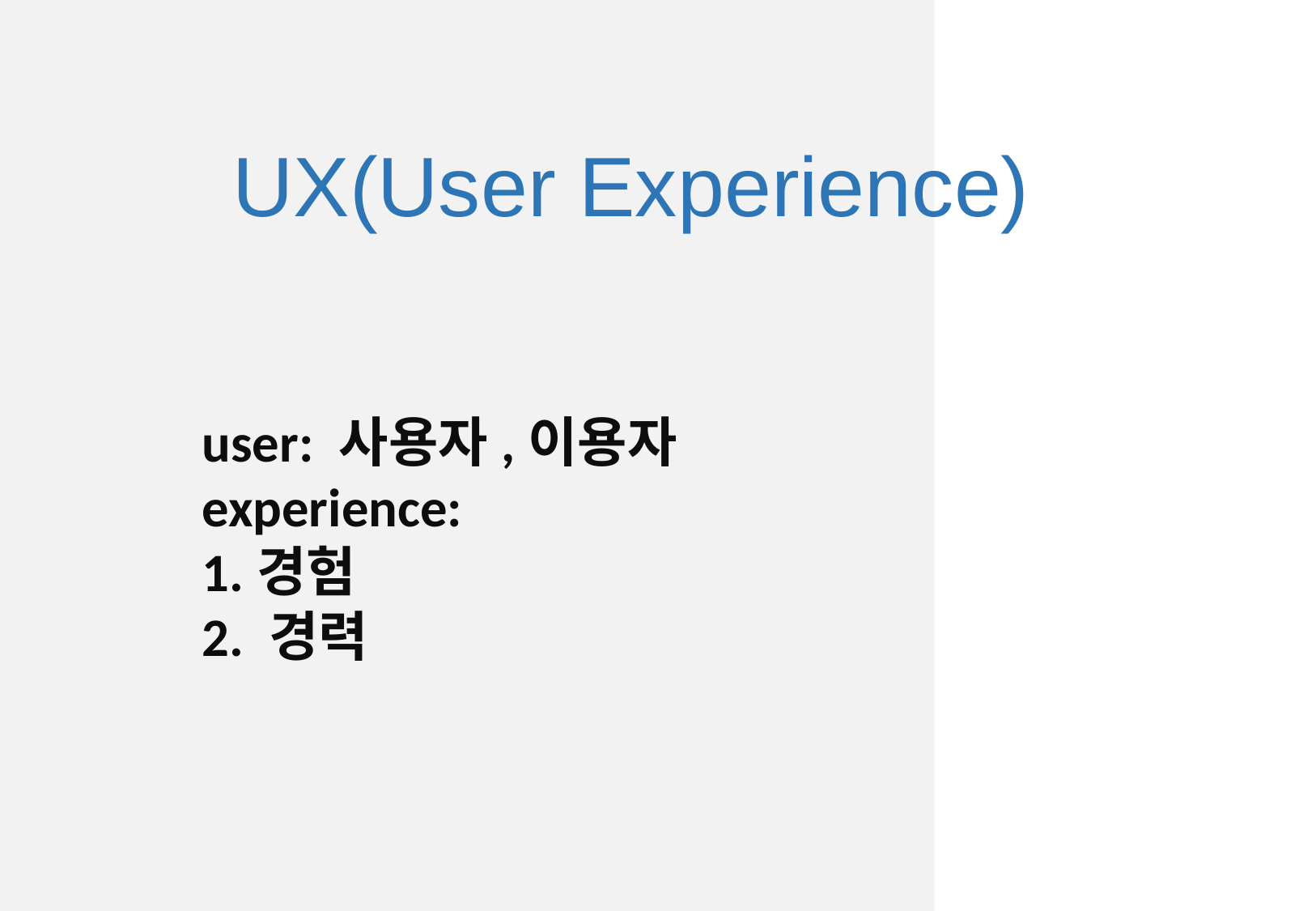

UX(User Experience)
user: 사용자,이용자
experience:
1.경험
2. 경력